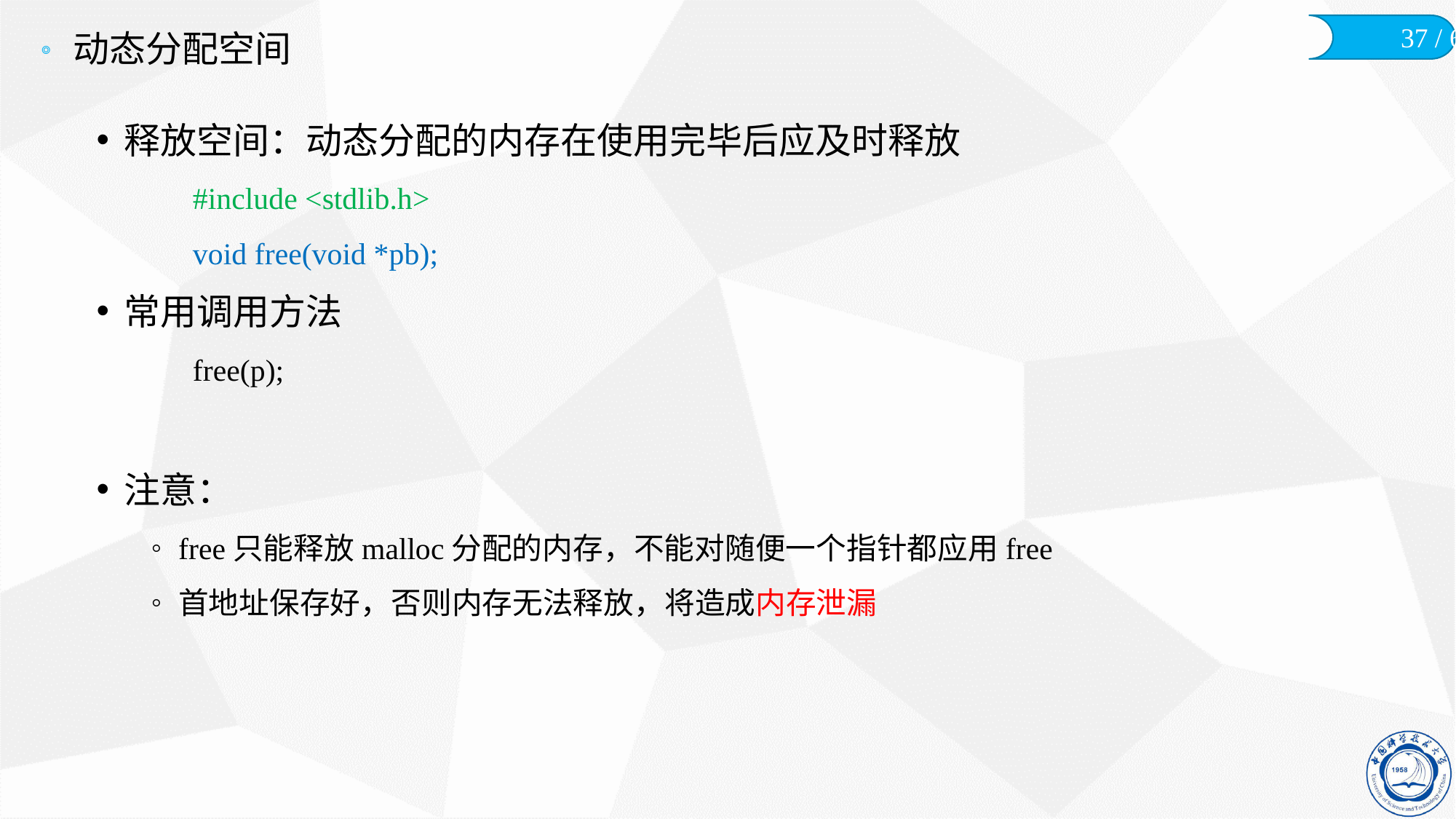

# 动态分配空间
释放空间：动态分配的内存在使用完毕后应及时释放
#include <stdlib.h>
void free(void *pb);
常用调用方法
free(p);

注意：
free只能释放malloc分配的内存，不能对随便一个指针都应用free
首地址保存好，否则内存无法释放，将造成内存泄漏